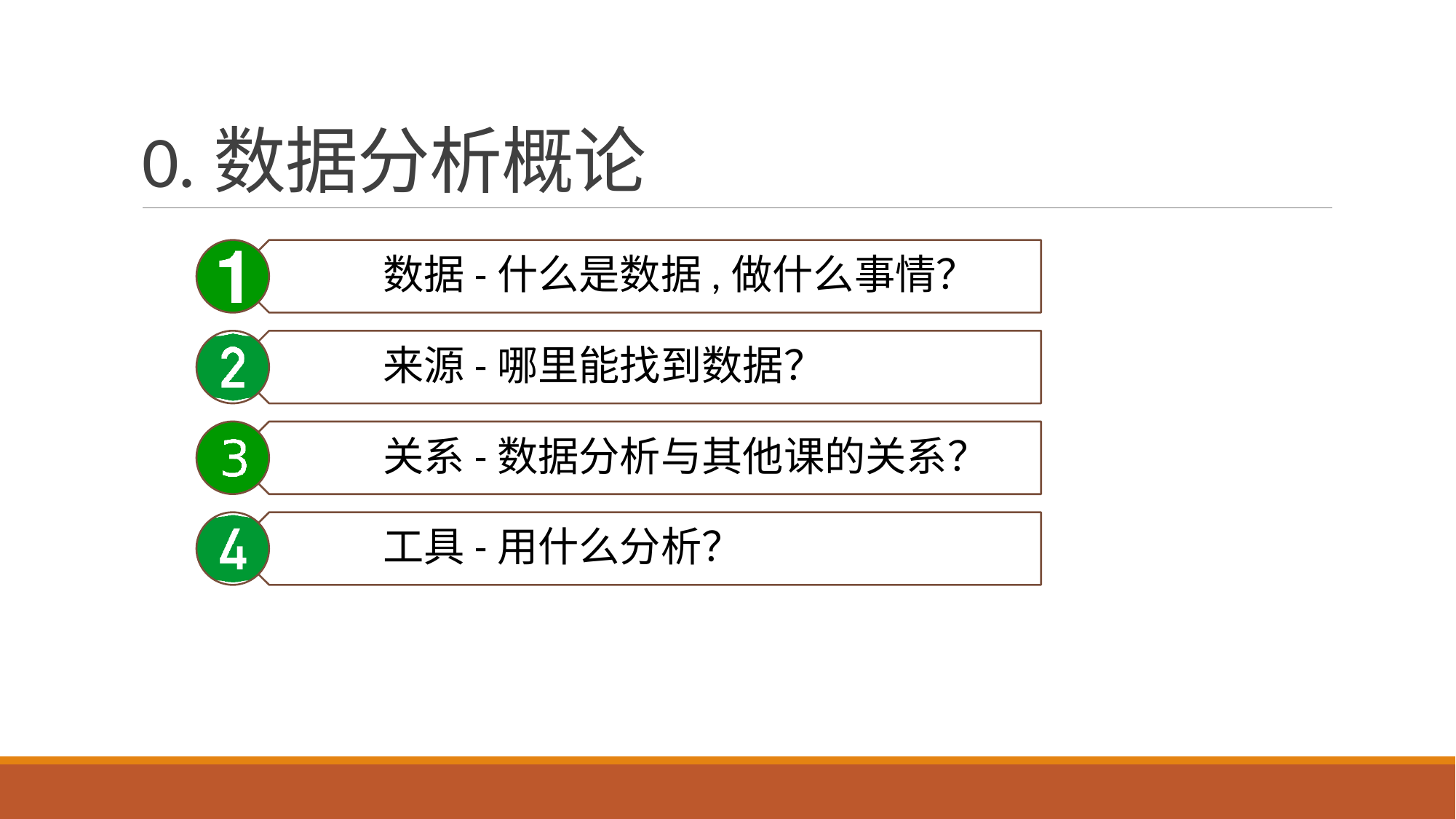

# 0.数据分析概论
	数据-什么是数据,做什么事情？
	来源-哪里能找到数据？
	关系-数据分析与其他课的关系？
	工具-用什么分析？